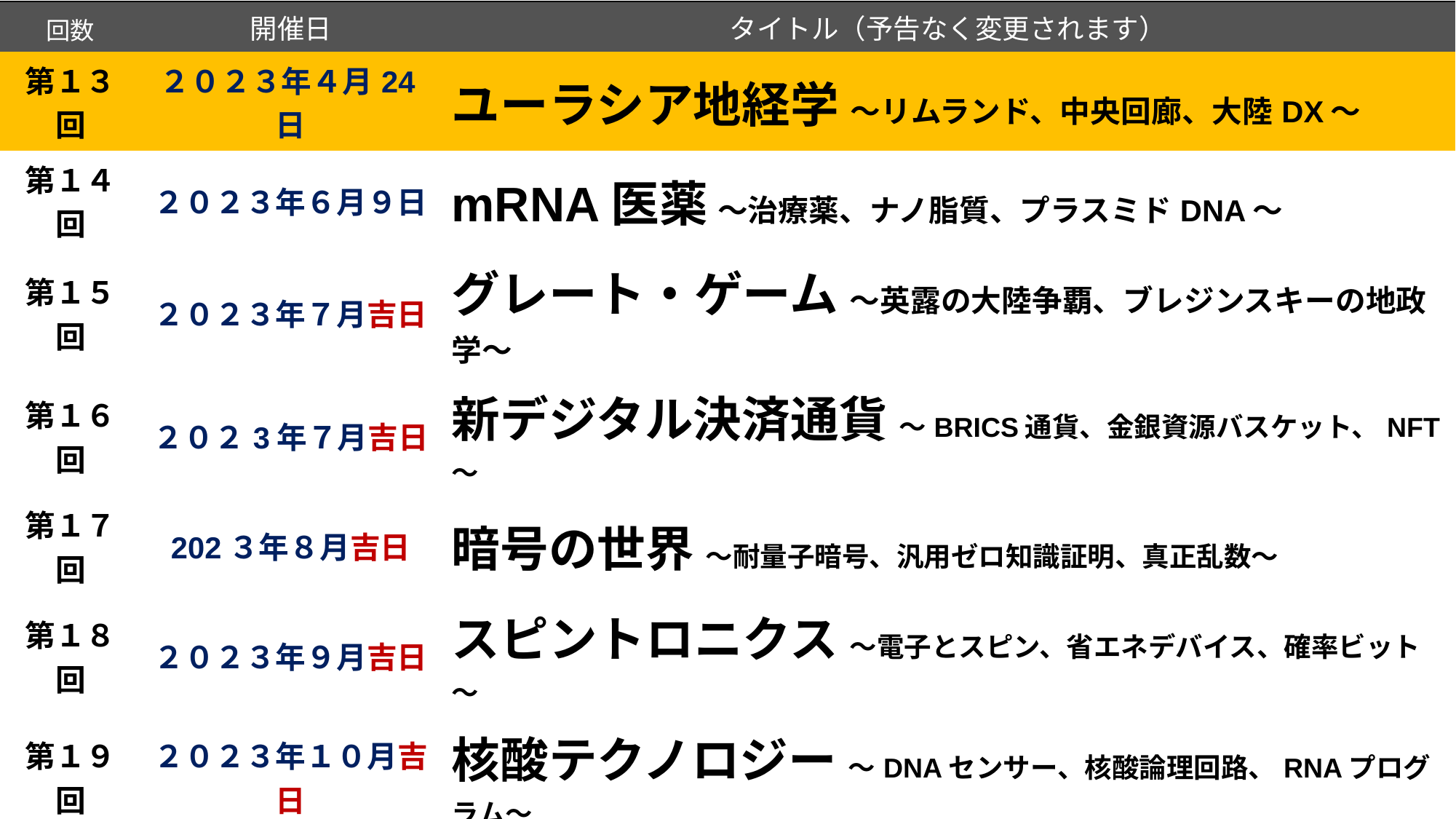

| 回数 | 開催日 | タイトル（予告なく変更されます） |
| --- | --- | --- |
| 第１３回 | ２０２３年４月24日 | ユーラシア地経学 ～リムランド、中央回廊、大陸DX～ |
| 第１４回 | ２０２３年６月９日 | mRNA医薬 ～治療薬、ナノ脂質、プラスミドDNA～ |
| 第１５回 | ２０２３年７月吉日 | グレート・ゲーム ～英露の大陸争覇、ブレジンスキーの地政学～ |
| 第１６回 | ２０２3年７月吉日 | 新デジタル決済通貨 ～BRICS通貨、金銀資源バスケット、NFT～ |
| 第１７回 | 202３年８月吉日 | 暗号の世界 ～耐量子暗号、汎用ゼロ知識証明、真正乱数～ |
| 第１８回 | ２０２３年９月吉日 | スピントロニクス ～電子とスピン、省エネデバイス、確率ビット～ |
| 第１９回 | ２０２３年１０月吉日 | 核酸テクノロジー ～DNAセンサー、核酸論理回路、RNAプログラム～ |
| 第20回 | ２０２３年11月吉日 | 人口トレンド ～「成長の限界」論、短寿命化、移民社会「日本」～ |
| 第21回 | ２０２３年12月吉日 | トポロジカル物質 ～ねじれ電子の世界、エキゾチック粒子～ |
| 第２２回 | ２０２４年1月吉日 | 土と腸と脳　～土壌微生物、脳内細菌叢、脳腸相関メカニズム～ |